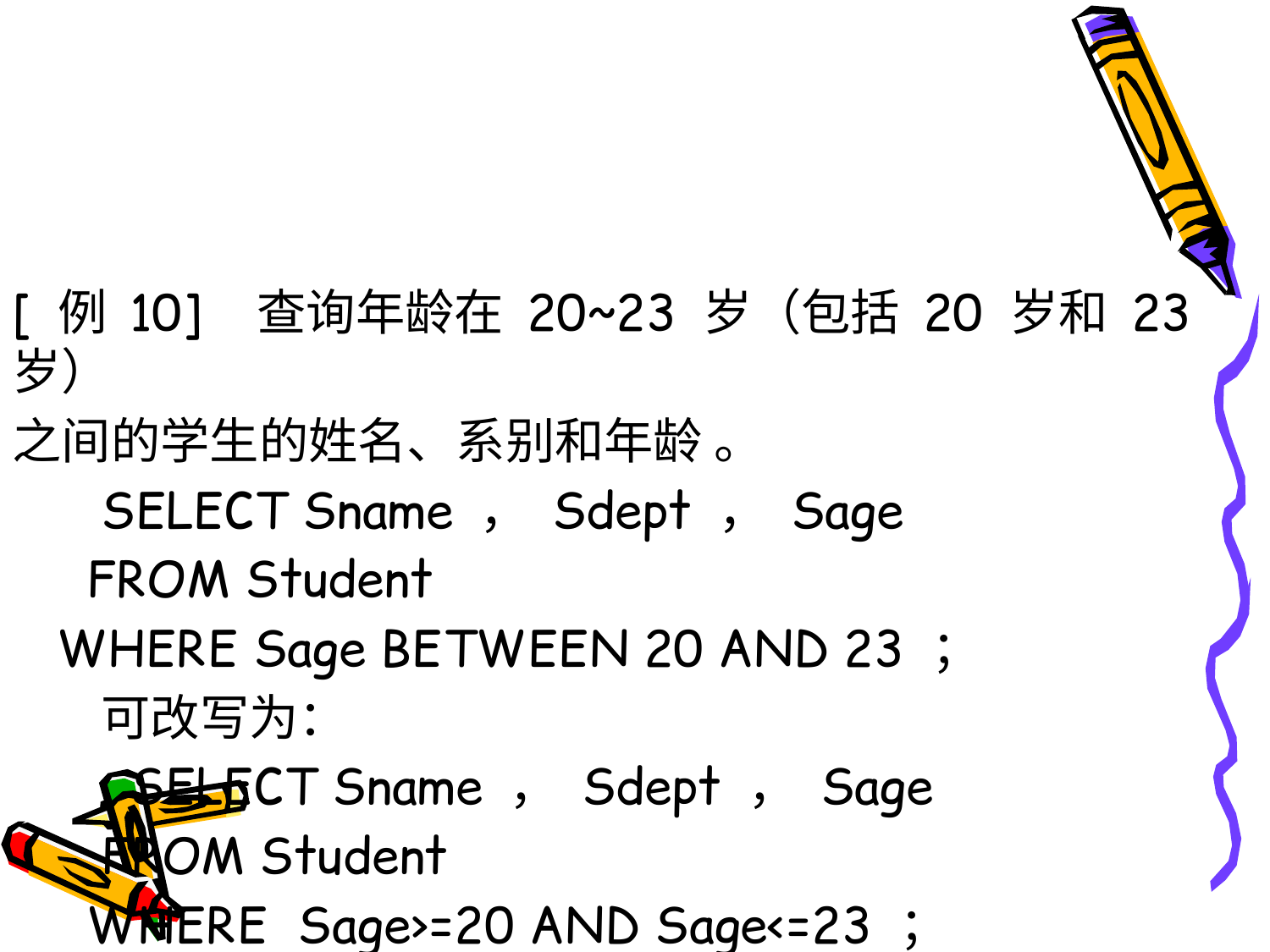

#

[ 例 10]   查询年龄在 20~23 岁（包括 20 岁和 23 岁）
之间的学生的姓名、系别和年龄 。
      SELECT Sname ， Sdept ， Sage
     FROM Student
   WHERE Sage BETWEEN 20 AND 23 ；
       可改写为：
        SELECT Sname ， Sdept ， Sage
      FROM Student
     WHERE  Sage>=20 AND Sage<=23 ；